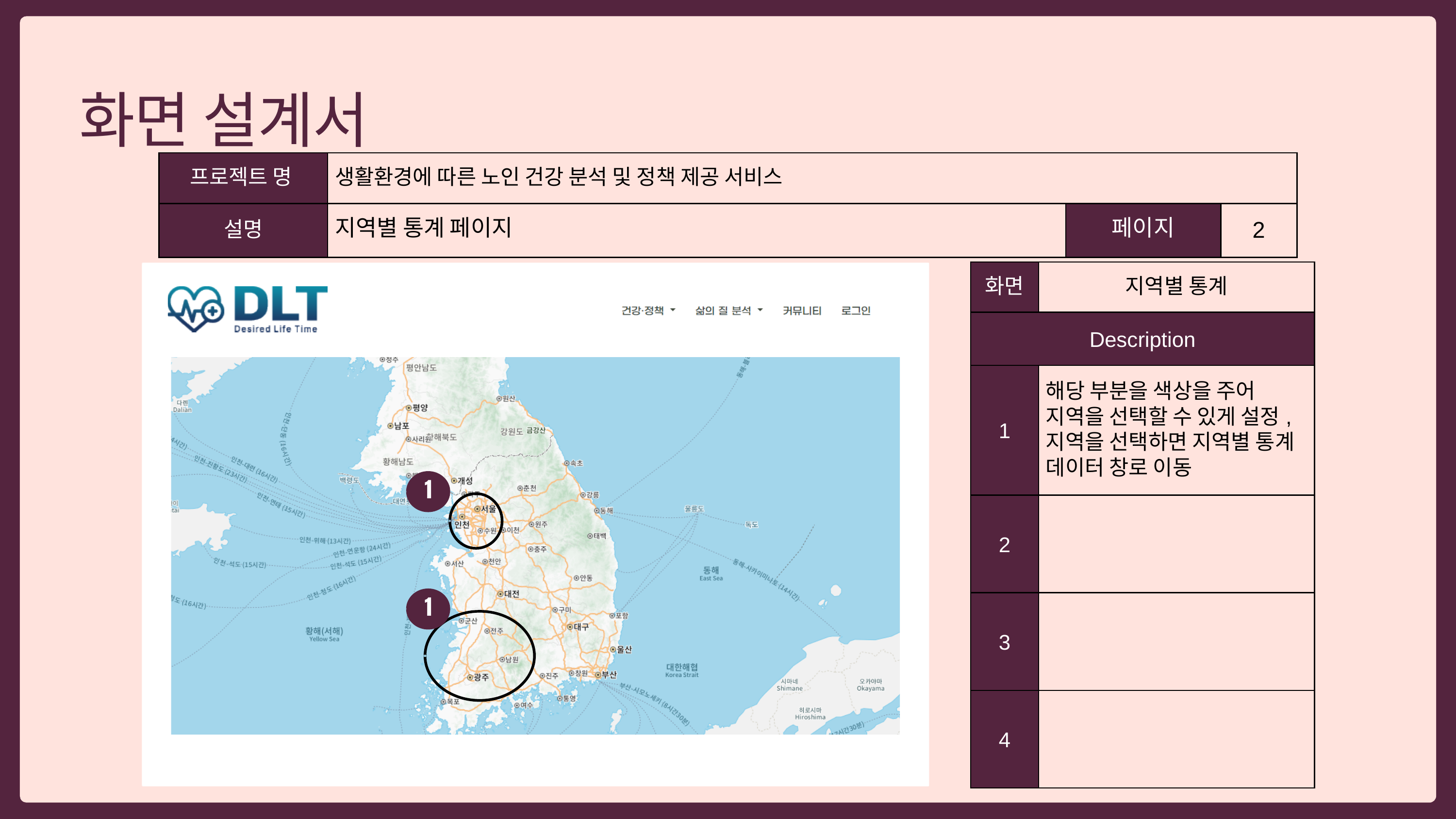

화면 설계서
| 프로젝트 명 | 생활환경에 따른 노인 건강 분석 및 정책 제공 서비스 | 생활환경에 따른 노인 건강 분석 및 정책 제공 서비스 | 생활환경에 따른 노인 건강 분석 및 정책 제공 서비스 |
| --- | --- | --- | --- |
| 설명 | 지역별 통계 페이지 | 페이지 | 2 |
| 화면 | 지역별 통계 |
| --- | --- |
| Description | Description |
| 1 | 해당 부분을 색상을 주어 지역을 선택할 수 있게 설정, 지역을 선택하면 지역별 통계 데이터 창로 이동 |
| 2 |  |
| 3 |  |
| 4 |  |

1

1